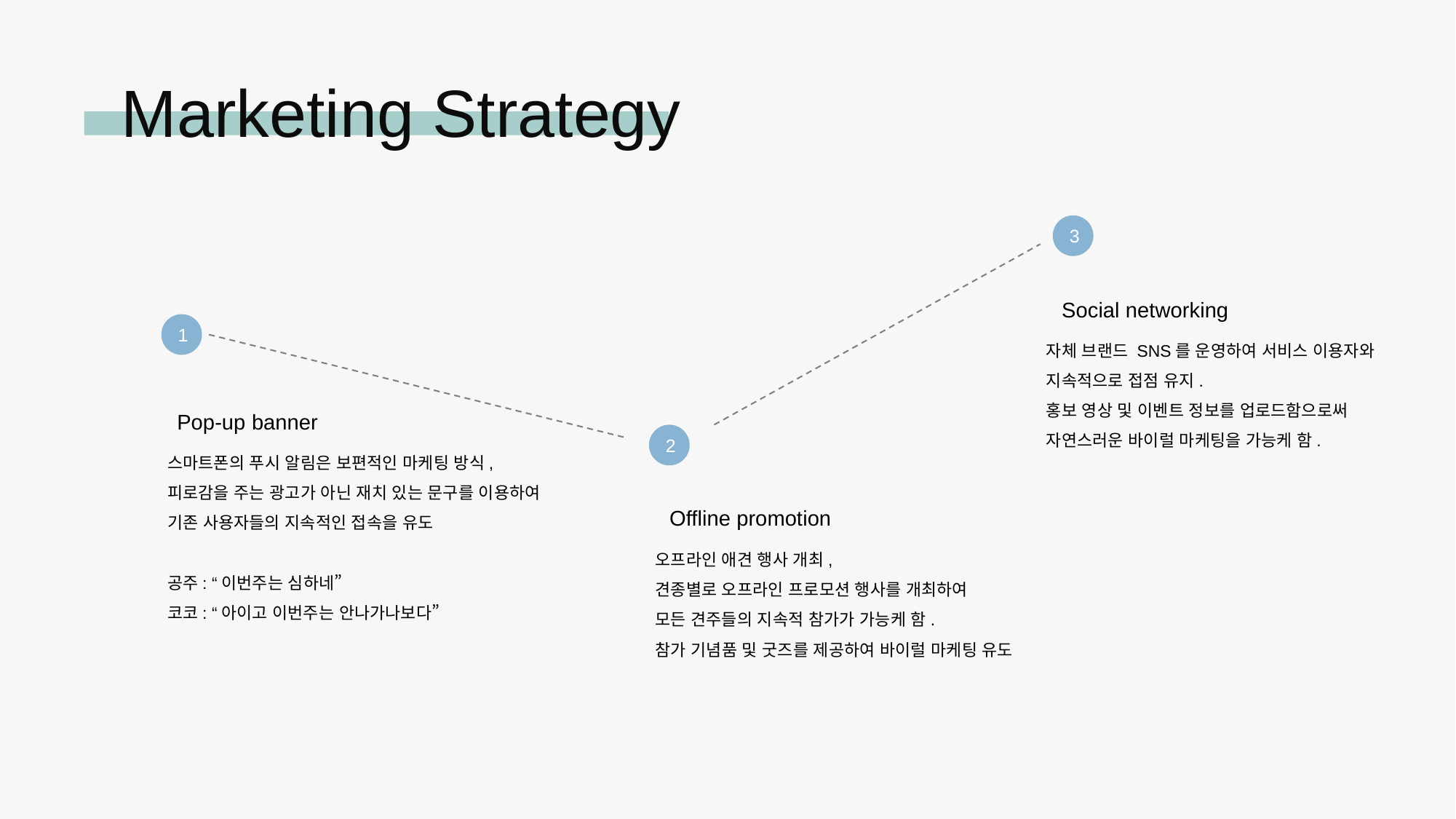

Marketing Strategy

3
Social networking
1
자체 브랜드 SNS를 운영하여 서비스 이용자와
지속적으로 접점 유지.
홍보 영상 및 이벤트 정보를 업로드함으로써
자연스러운 바이럴 마케팅을 가능케 함.
Pop-up banner
2
스마트폰의 푸시 알림은 보편적인 마케팅 방식,
피로감을 주는 광고가 아닌 재치 있는 문구를 이용하여
기존 사용자들의 지속적인 접속을 유도

공주: “이번주는 심하네”
코코: “아이고 이번주는 안나가나보다”
Offline promotion
오프라인 애견 행사 개최,
견종별로 오프라인 프로모션 행사를 개최하여
모든 견주들의 지속적 참가가 가능케 함.
참가 기념품 및 굿즈를 제공하여 바이럴 마케팅 유도